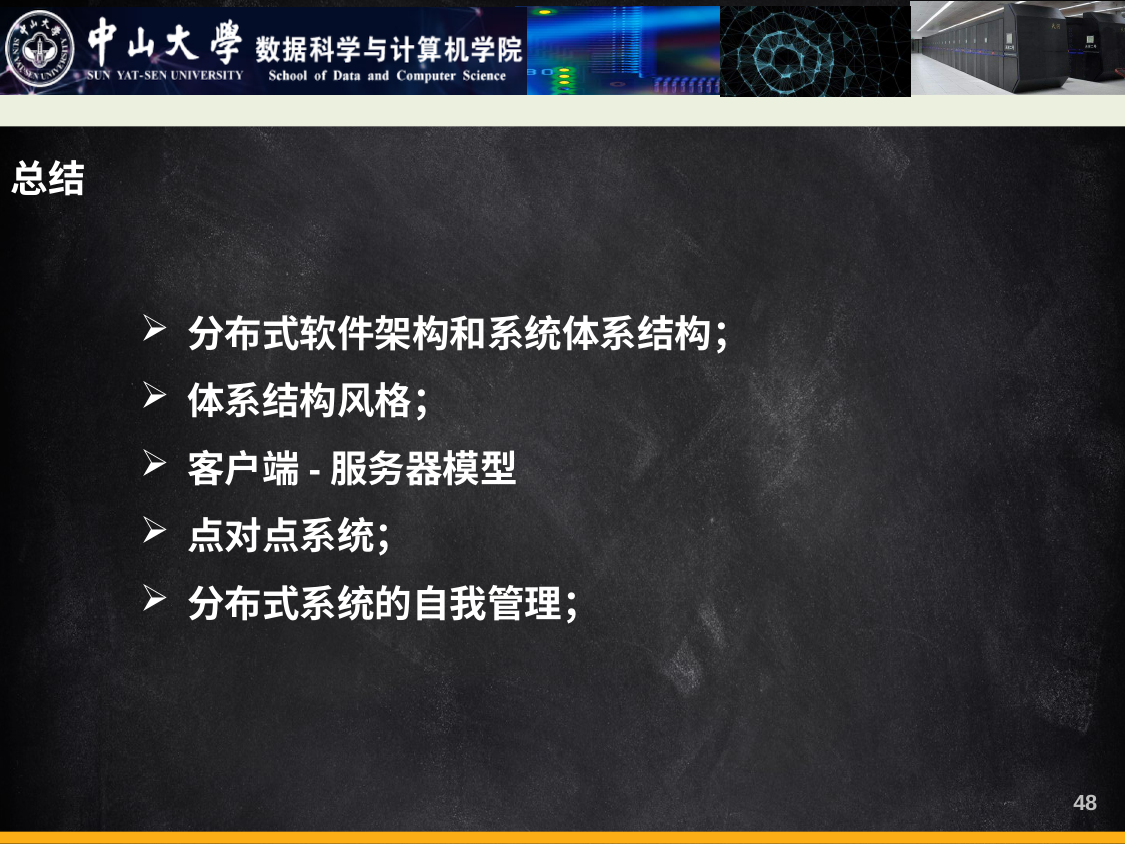

总结
分布式软件架构和系统体系结构；
体系结构风格；
客户端-服务器模型
点对点系统；
分布式系统的自我管理；